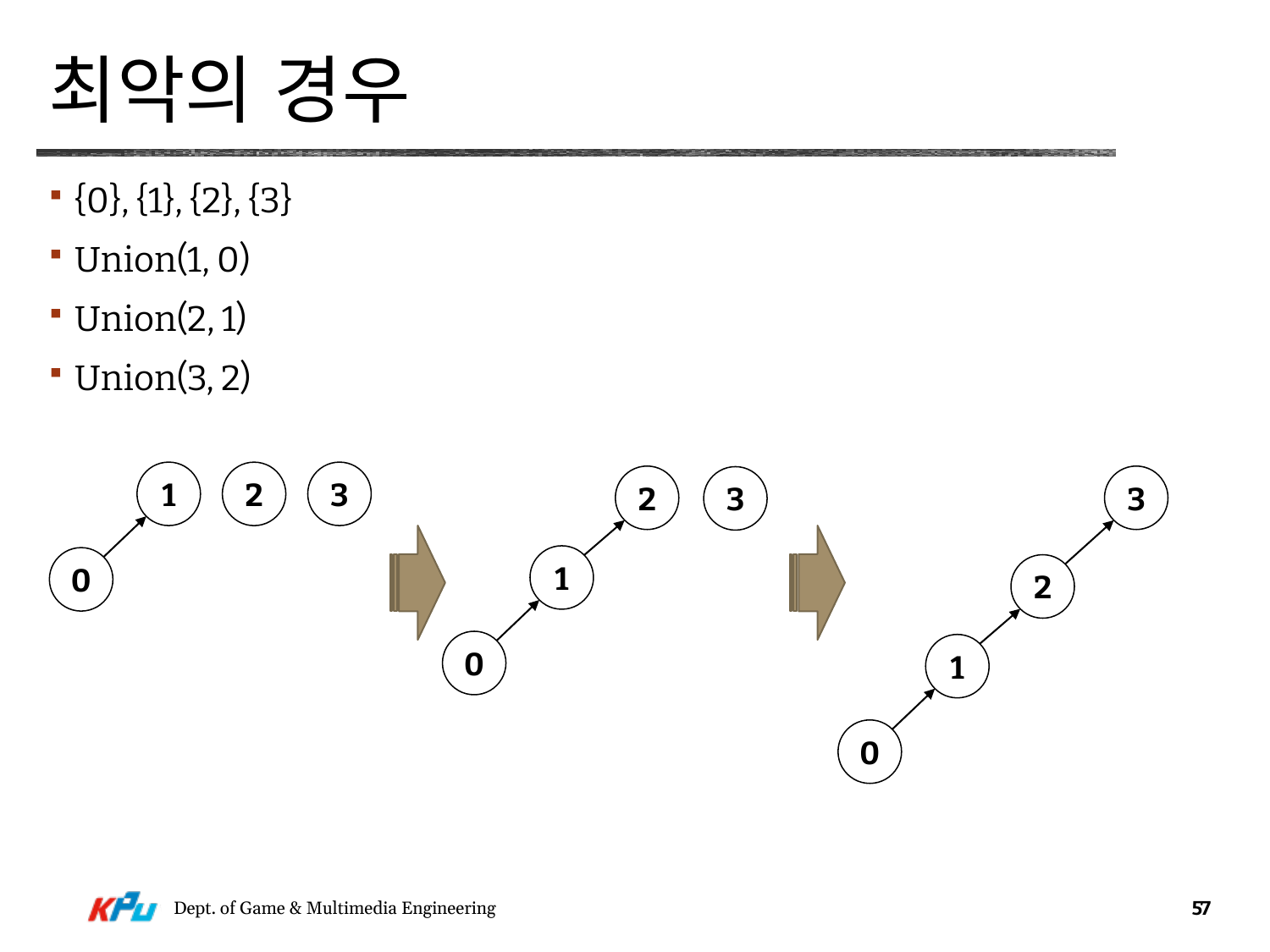

# 최악의 경우
{0}, {1}, {2}, {3}
Union(1, 0)
Union(2, 1)
Union(3, 2)
1
0
3
2
2
1
0
3
3
2
1
0

Dept. of Game & Multimedia Engineering
57